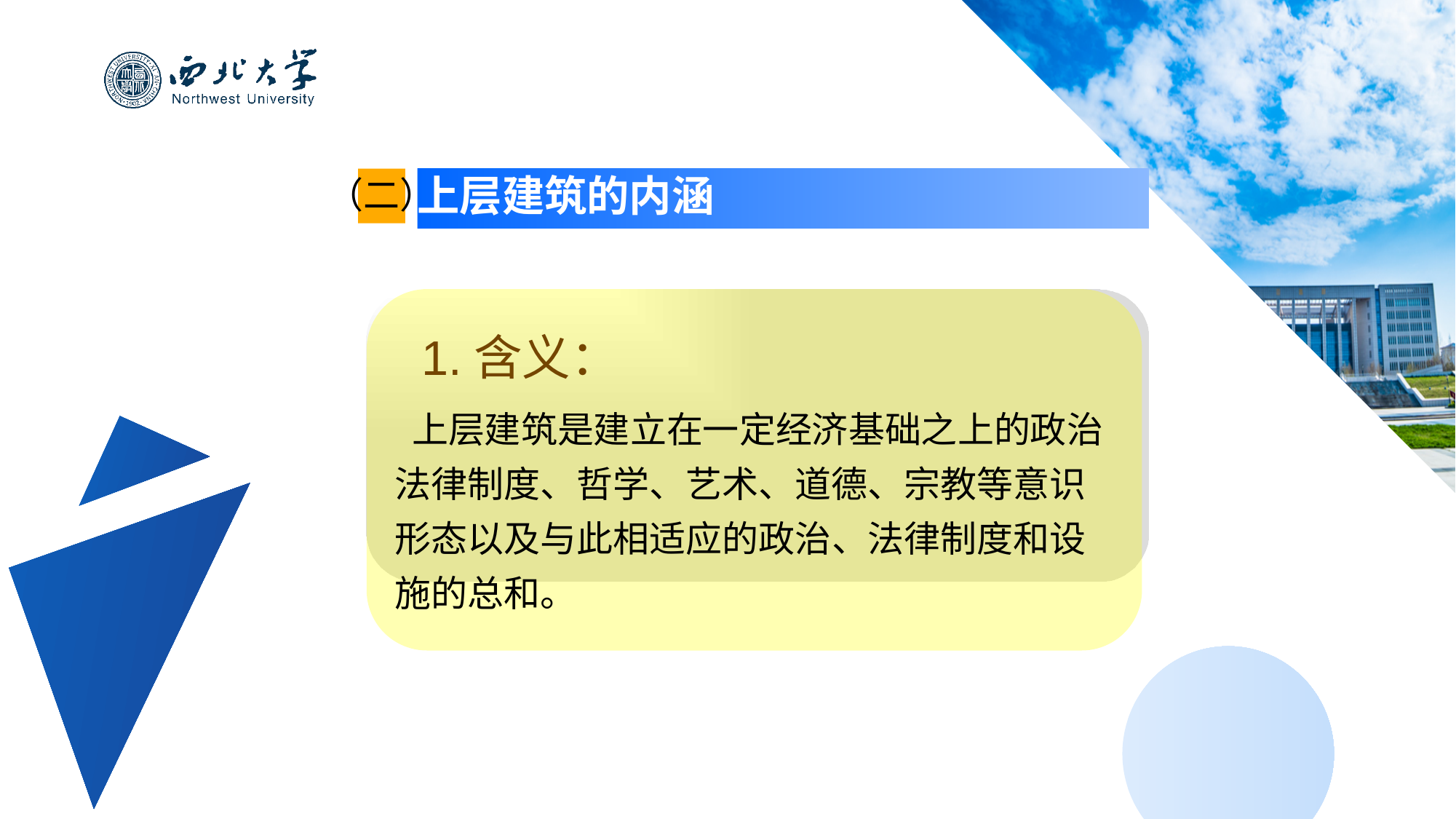

上层建筑的内涵
（二）
  1.含义：
 上层建筑是建立在一定经济基础之上的政治法律制度、哲学、艺术、道德、宗教等意识形态以及与此相适应的政治、法律制度和设施的总和。